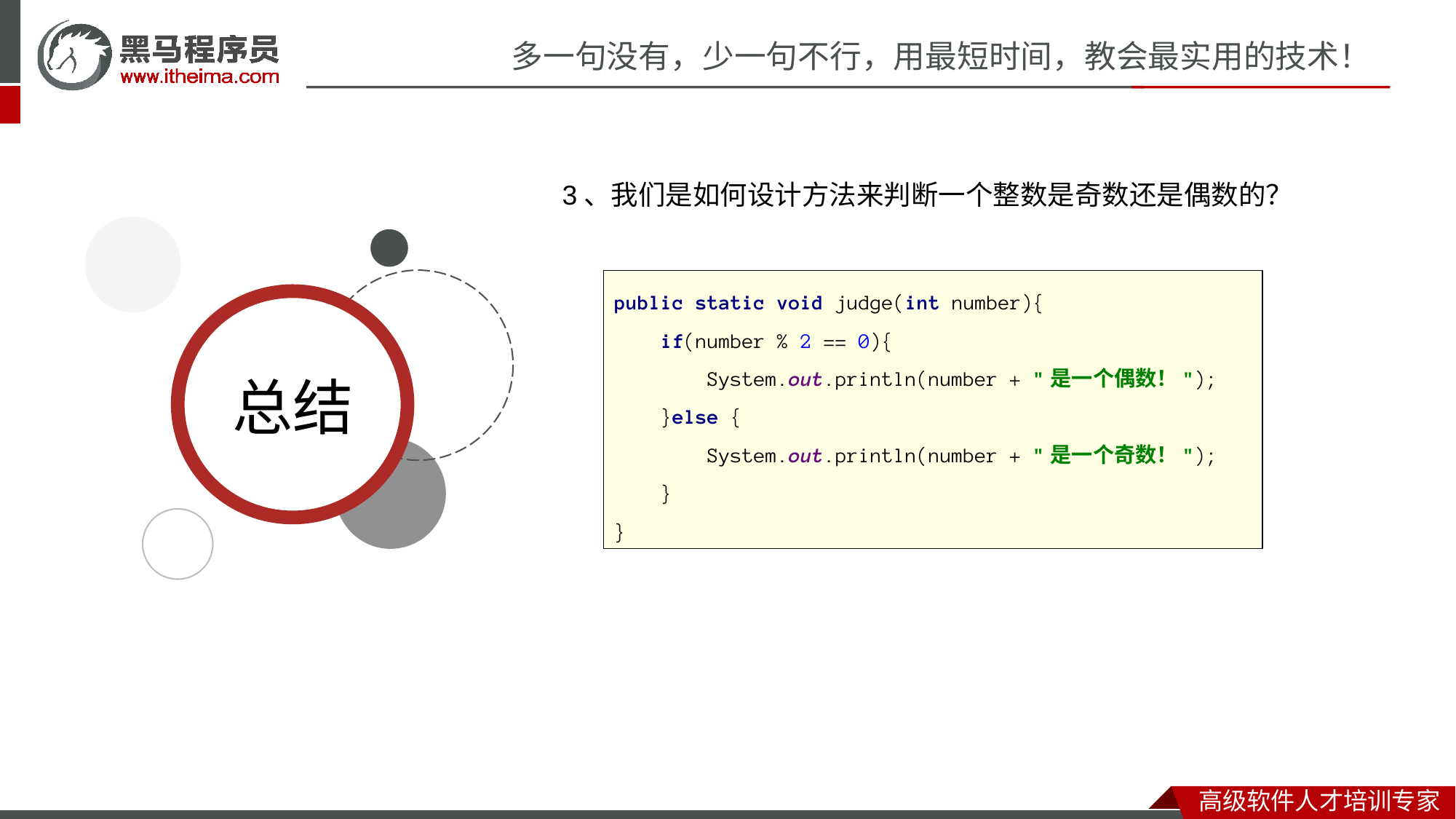

3、我们是如何设计方法来判断一个整数是奇数还是偶数的？

public static void judge(int number){
    if(number % 2 == 0){
        System.out.println(number + "是一个偶数！");
    }else {
        System.out.println(number + "是一个奇数！");
    }
}